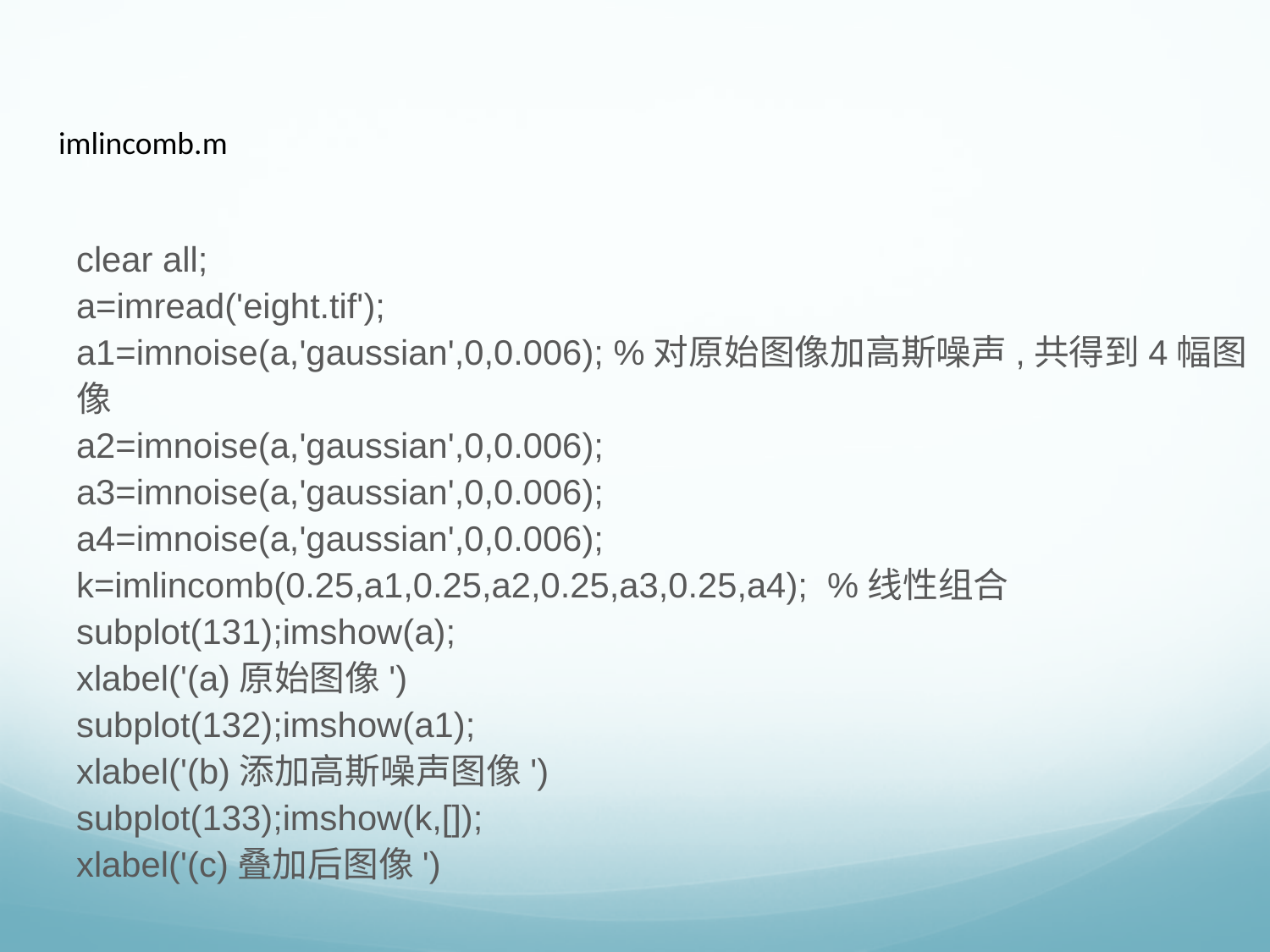

imlincomb.m
clear all;
a=imread('eight.tif');
a1=imnoise(a,'gaussian',0,0.006); %对原始图像加高斯噪声,共得到4幅图像
a2=imnoise(a,'gaussian',0,0.006);
a3=imnoise(a,'gaussian',0,0.006);
a4=imnoise(a,'gaussian',0,0.006);
k=imlincomb(0.25,a1,0.25,a2,0.25,a3,0.25,a4);  %线性组合
subplot(131);imshow(a);
xlabel('(a)原始图像')
subplot(132);imshow(a1);
xlabel('(b)添加高斯噪声图像')
subplot(133);imshow(k,[]);
xlabel('(c)叠加后图像')